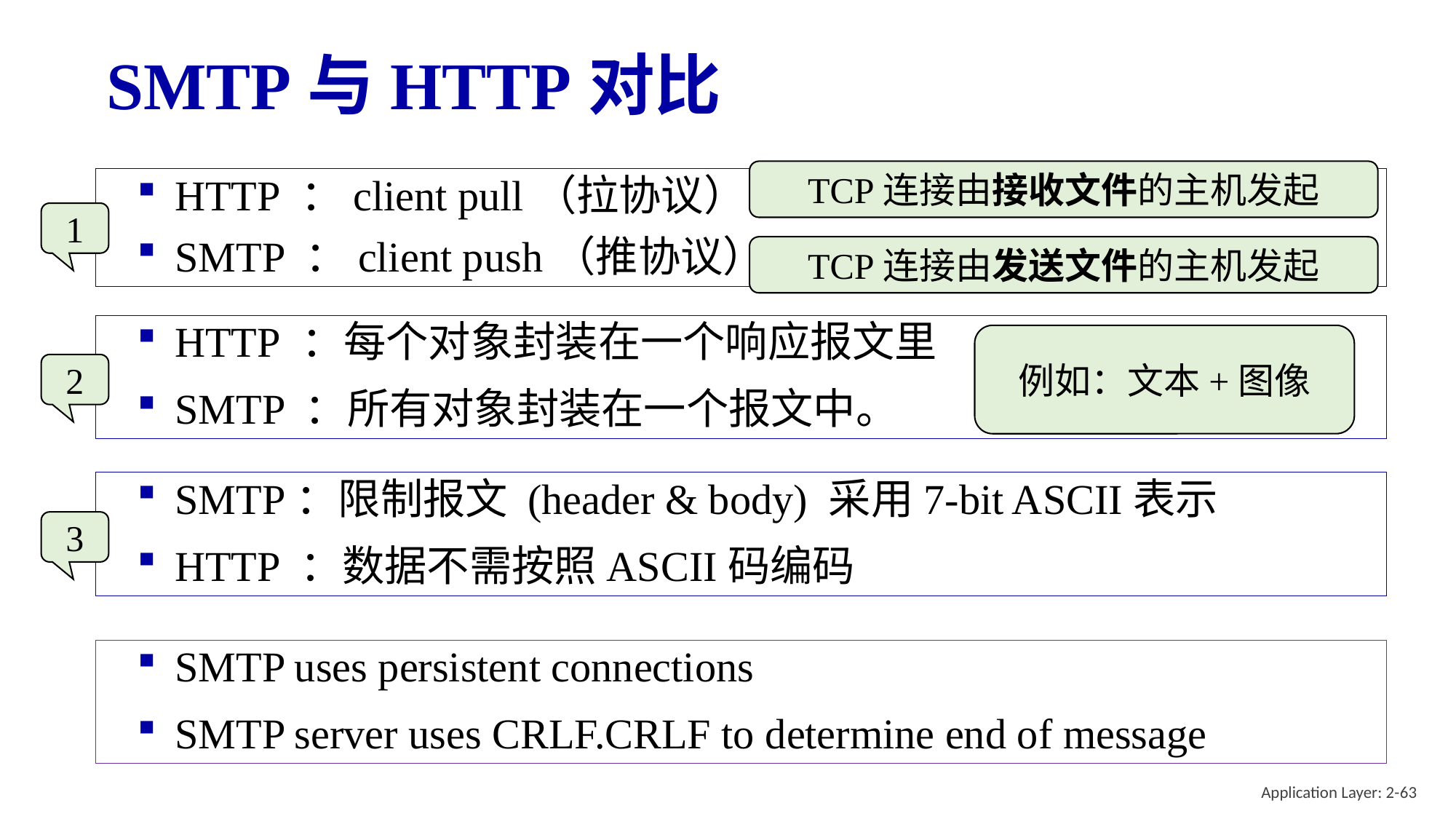

# SMTP与HTTP对比
TCP连接由接收文件的主机发起
HTTP ：client pull（拉协议）
SMTP ：client push（推协议）
1
TCP连接由发送文件的主机发起
HTTP ：每个对象封装在一个响应报文里
SMTP ：所有对象封装在一个报文中。
例如：文本+图像
2
SMTP：限制报文 (header & body) 采用7-bit ASCII表示
HTTP ：数据不需按照ASCII码编码
3
SMTP uses persistent connections
SMTP server uses CRLF.CRLF to determine end of message
Application Layer: 2-63